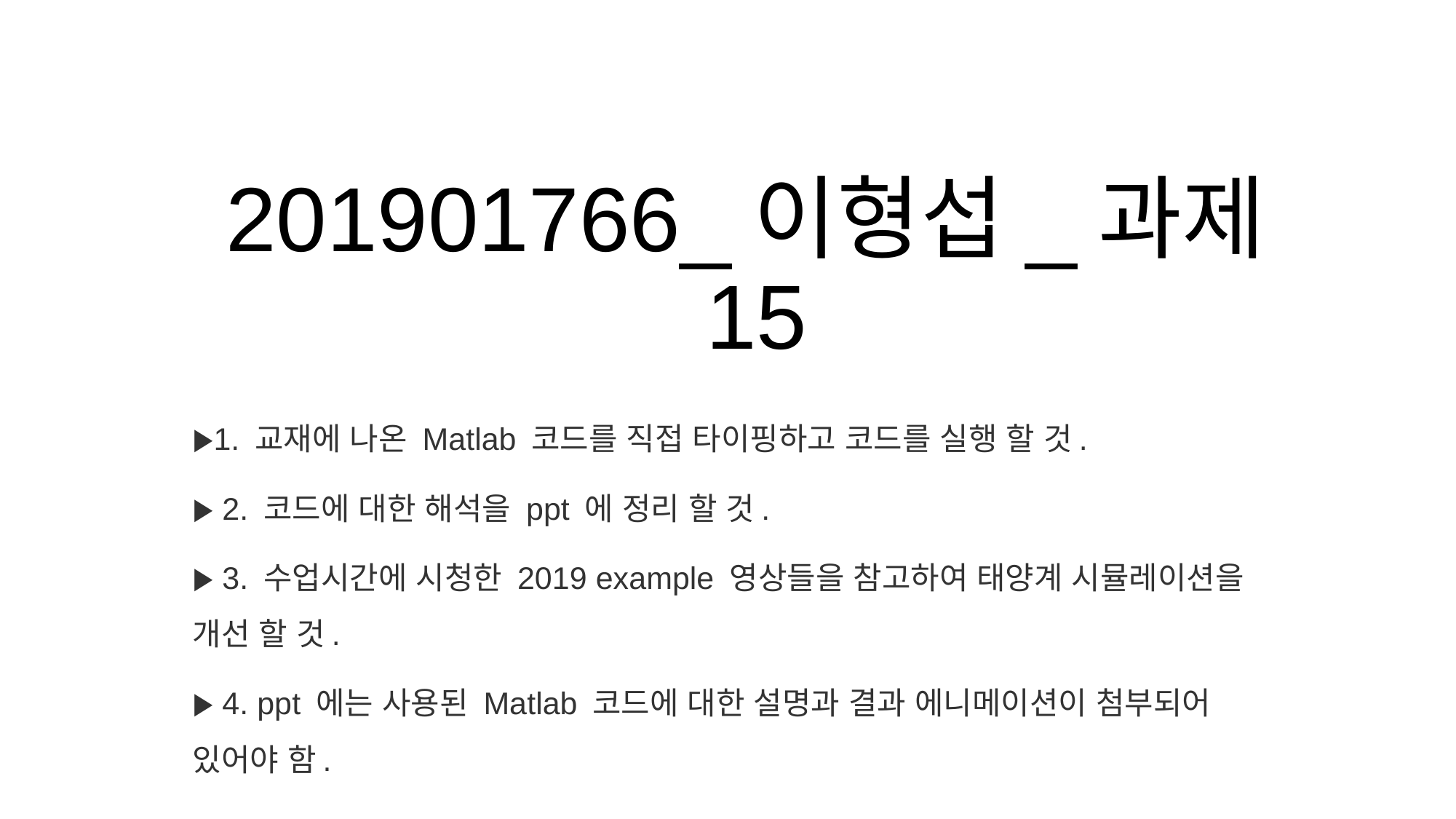

# 201901766_이형섭_과제15
▶1. 교재에 나온 Matlab 코드를 직접 타이핑하고 코드를 실행 할 것.
▶ 2. 코드에 대한 해석을 ppt 에 정리 할 것.
▶ 3. 수업시간에 시청한 2019 example 영상들을 참고하여 태양계 시뮬레이션을 개선 할 것.
▶ 4. ppt 에는 사용된 Matlab 코드에 대한 설명과 결과 에니메이션이 첨부되어 있어야 함.